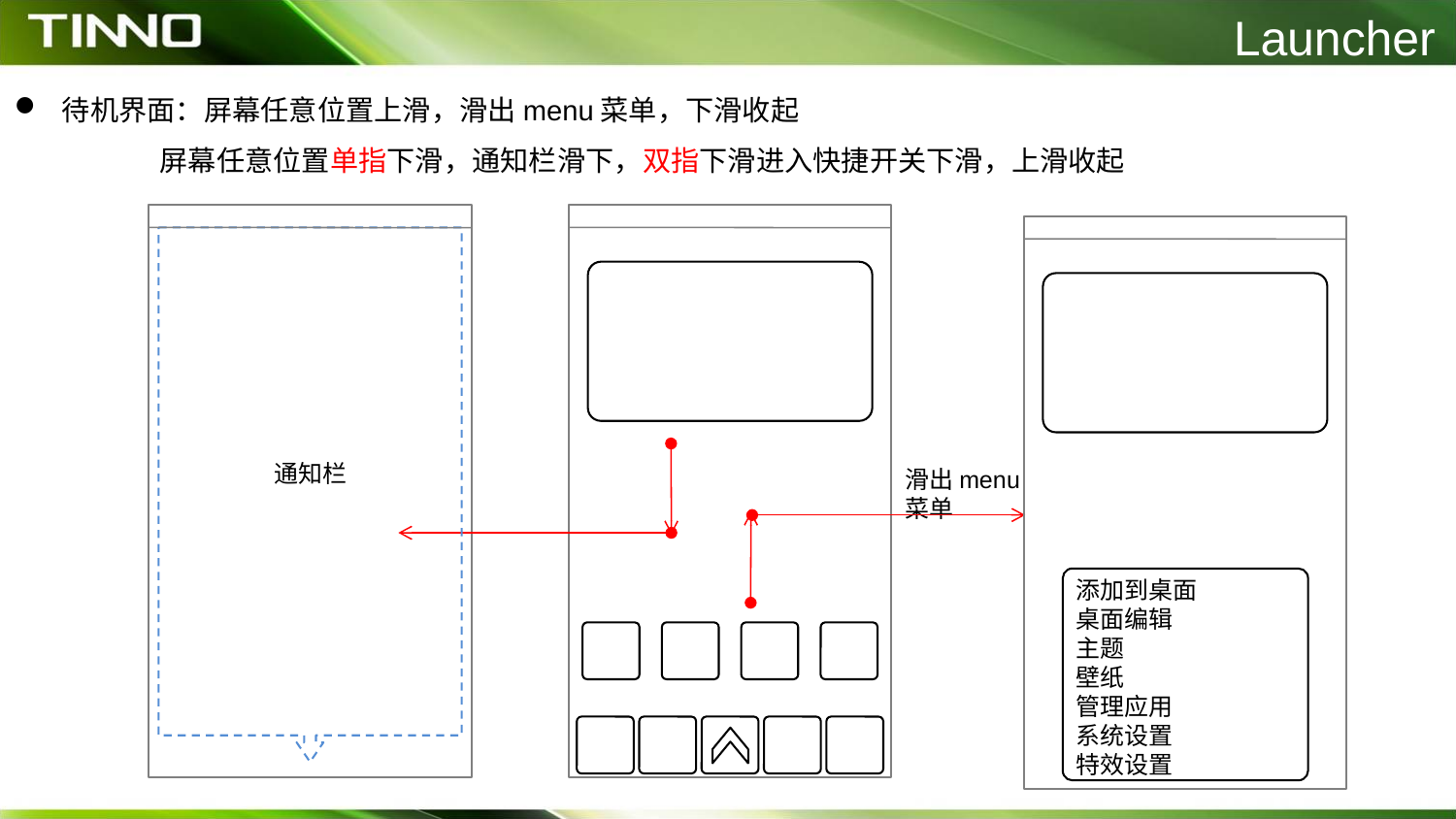

Launcher
  待机界面：屏幕任意位置上滑，滑出menu菜单，下滑收起
                      屏幕任意位置单指下滑，通知栏滑下，双指下滑进入快捷开关下滑，上滑收起

通知栏
滑出menu菜单
添加到桌面
桌面编辑
主题
壁纸
管理应用
系统设置
特效设置